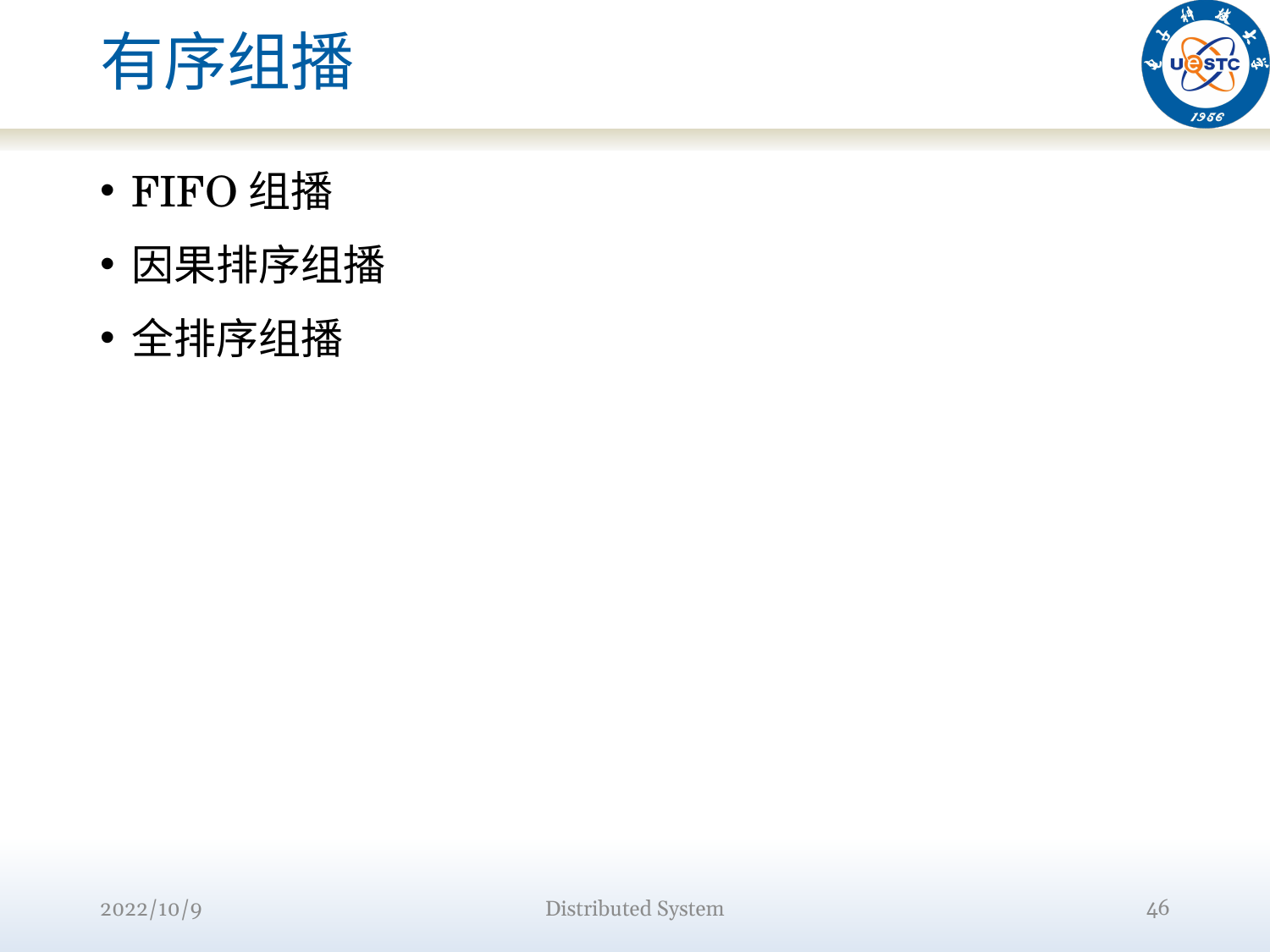

# 有序组播
FIFO组播
因果排序组播
全排序组播
2022/10/9
Distributed System
46